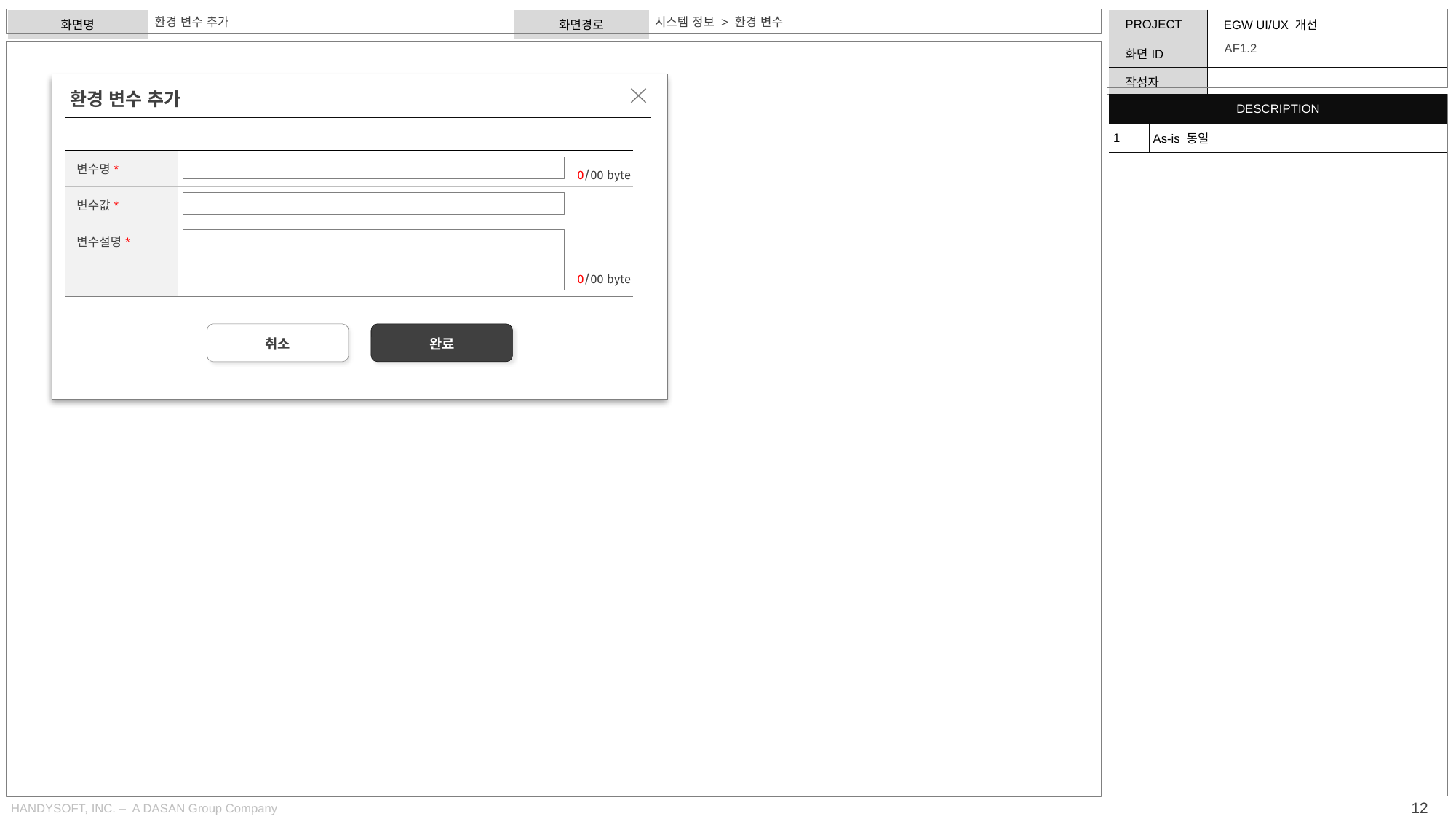

환경 변수 추가
시스템 정보 > 환경 변수
AF1.2

환경 변수 추가

| DESCRIPTION |  |
| --- | --- |
| 1 | As-is 동일 |
| 변수명\* |  |
| --- | --- |
| 변수값\* |  |
| 변수설명\* |  |
|  |  |

 0/00 byte

 0/00 byte
취소
완료